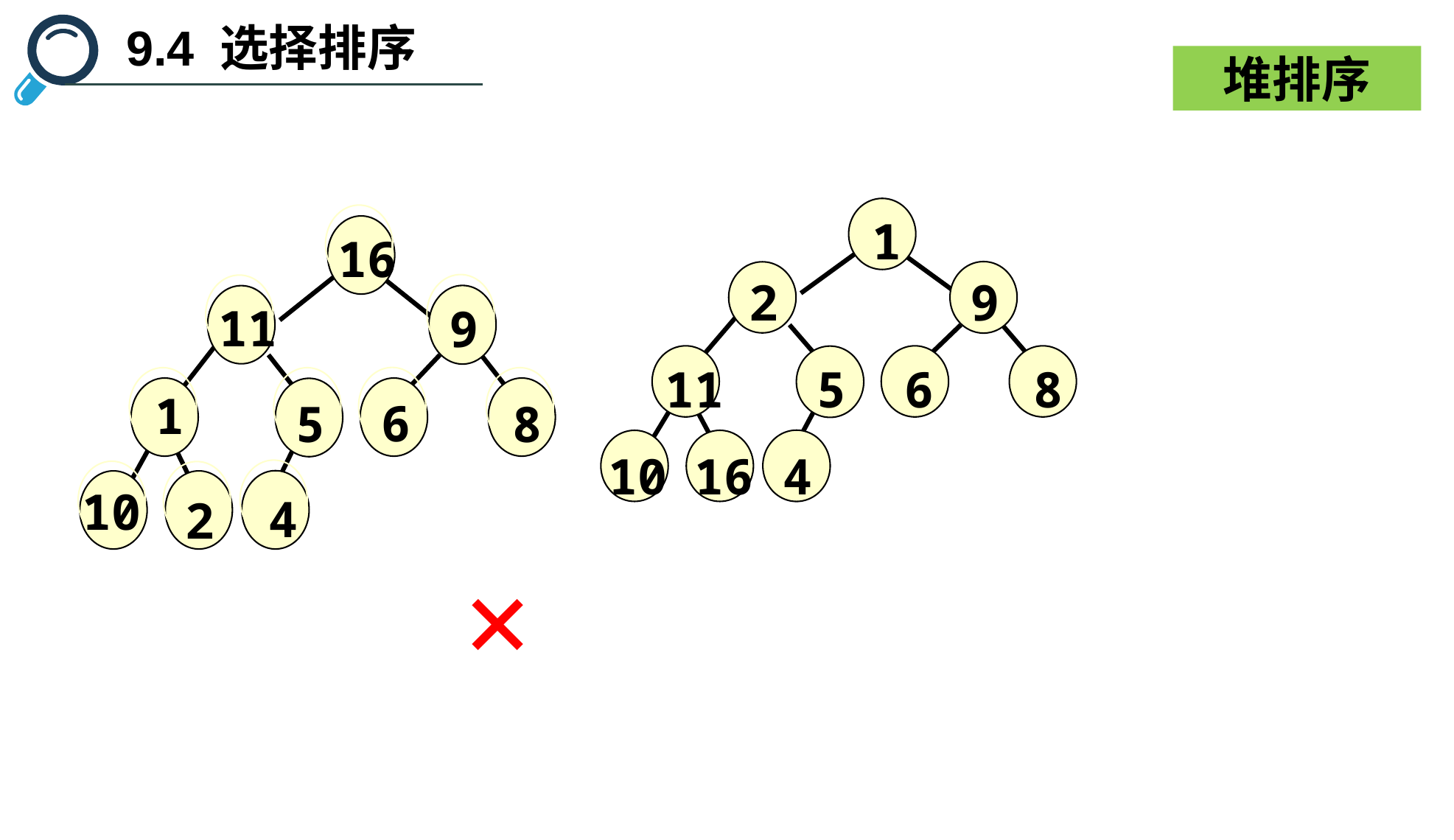

9.4 选择排序
堆排序

  1
  2
  9
 11
  5
   6
 8
10
16
  4

16

  9

 11

  6

  1

  5

 8

  4

10

  2

×